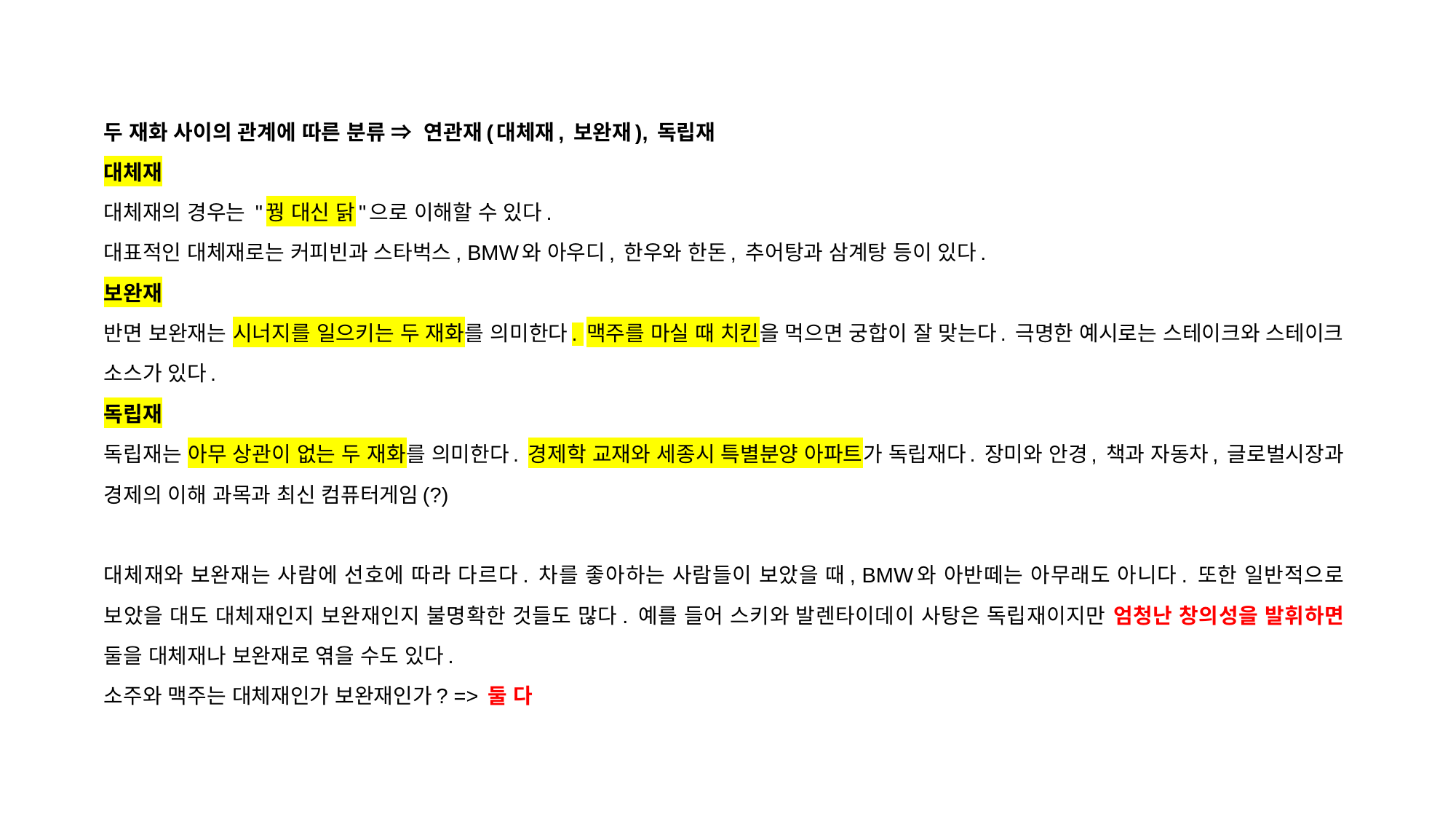

두 재화 사이의 관계에 따른 분류 ⇒  연관재(대체재, 보완재), 독립재
대체재
대체재의 경우는 "꿩 대신 닭"으로 이해할 수 있다.
대표적인 대체재로는 커피빈과 스타벅스, BMW와 아우디, 한우와 한돈, 추어탕과 삼계탕 등이 있다.
보완재
반면 보완재는 시너지를 일으키는 두 재화를 의미한다. 맥주를 마실 때 치킨을 먹으면 궁합이 잘 맞는다. 극명한 예시로는 스테이크와 스테이크 소스가 있다.
독립재
독립재는 아무 상관이 없는 두 재화를 의미한다. 경제학 교재와 세종시 특별분양 아파트가 독립재다. 장미와 안경, 책과 자동차, 글로벌시장과 경제의 이해 과목과 최신 컴퓨터게임(?)

대체재와 보완재는 사람에 선호에 따라 다르다. 차를 좋아하는 사람들이 보았을 때, BMW와 아반떼는 아무래도 아니다. 또한 일반적으로 보았을 대도 대체재인지 보완재인지 불명확한 것들도 많다. 예를 들어 스키와 발렌타이데이 사탕은 독립재이지만 엄청난 창의성을 발휘하면 둘을 대체재나 보완재로 엮을 수도 있다.
소주와 맥주는 대체재인가 보완재인가? => 둘 다